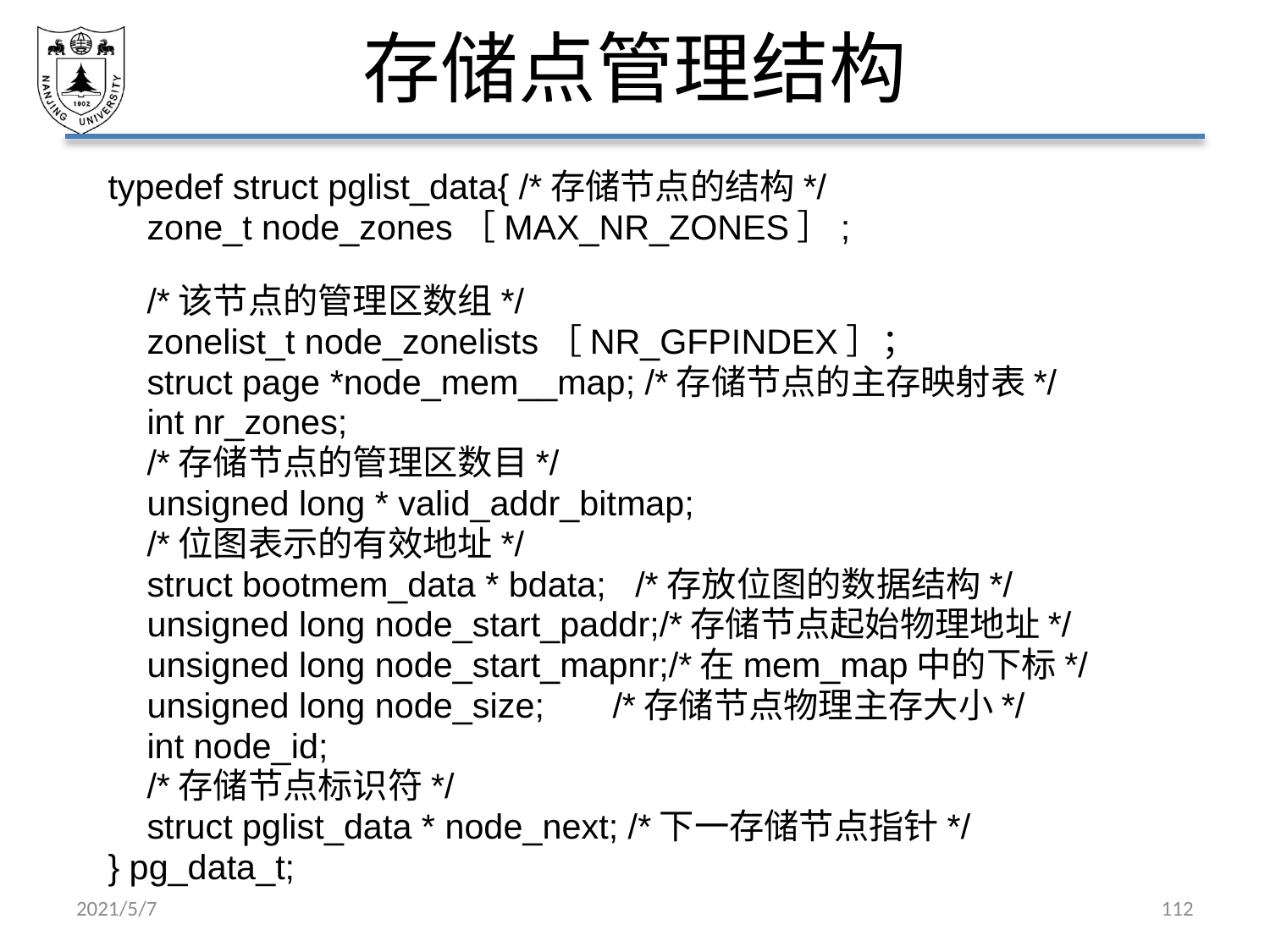

# 存储点管理结构
typedef struct pglist_data{ /*存储节点的结构*/
    zone_t node_zones［MAX_NR_ZONES］;
    /*该节点的管理区数组*/
    zonelist_t node_zonelists［NR_GFPINDEX］；
    struct page *node_mem__map; /*存储节点的主存映射表*/
    int nr_zones;
    /*存储节点的管理区数目*/
    unsigned long * valid_addr_bitmap;
    /*位图表示的有效地址*/
    struct bootmem_data * bdata;   /*存放位图的数据结构*/
    unsigned long node_start_paddr;/*存储节点起始物理地址*/
    unsigned long node_start_mapnr;/*在mem_map中的下标*/
    unsigned long node_size;       /*存储节点物理主存大小*/
    int node_id;
    /*存储节点标识符*/
    struct pglist_data * node_next; /*下一存储节点指针*/
} pg_data_t;

2021/5/7
112